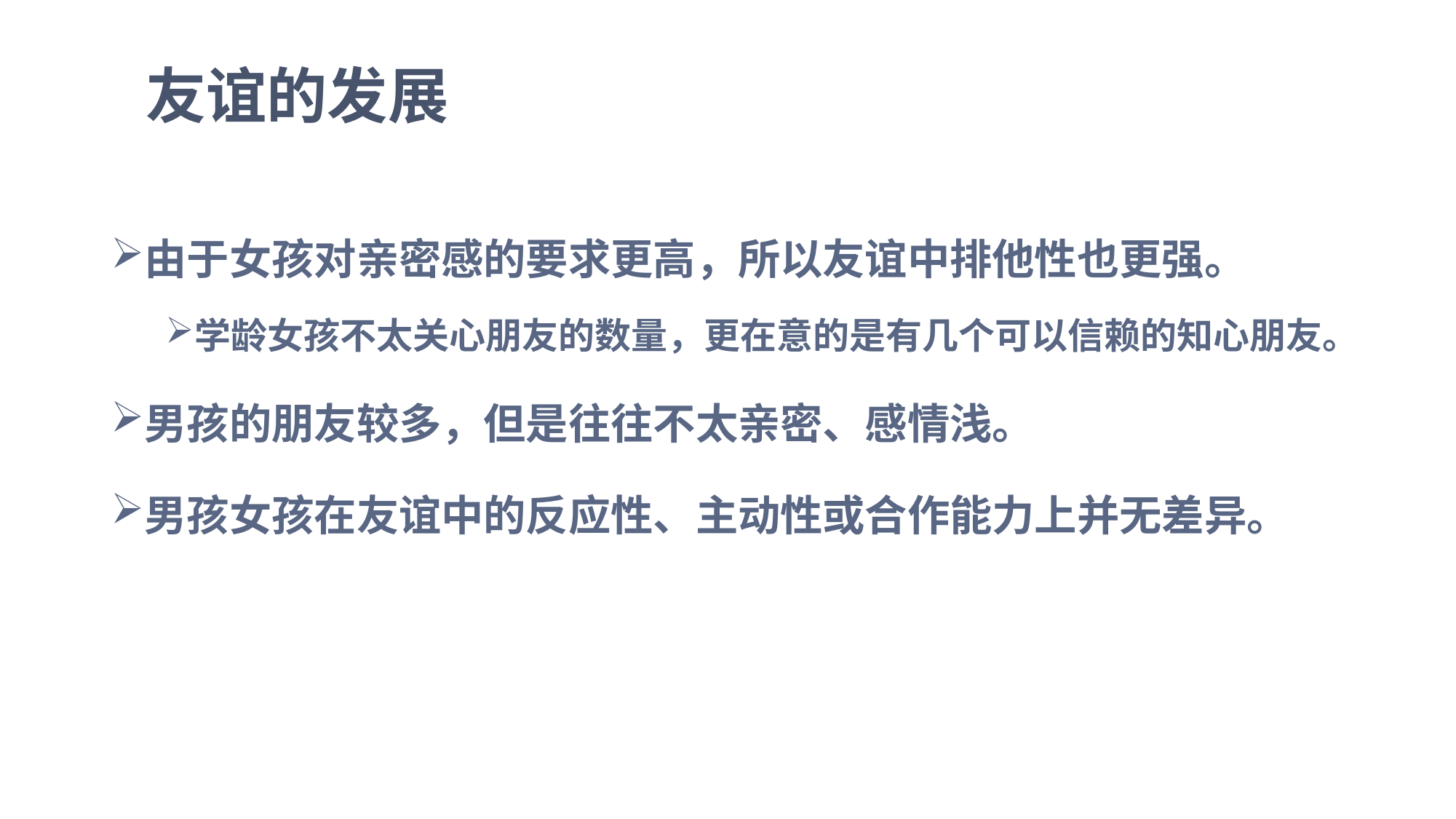

友谊的发展
由于女孩对亲密感的要求更高，所以友谊中排他性也更强。
学龄女孩不太关心朋友的数量，更在意的是有几个可以信赖的知心朋友。
男孩的朋友较多，但是往往不太亲密、感情浅。
男孩女孩在友谊中的反应性、主动性或合作能力上并无差异。